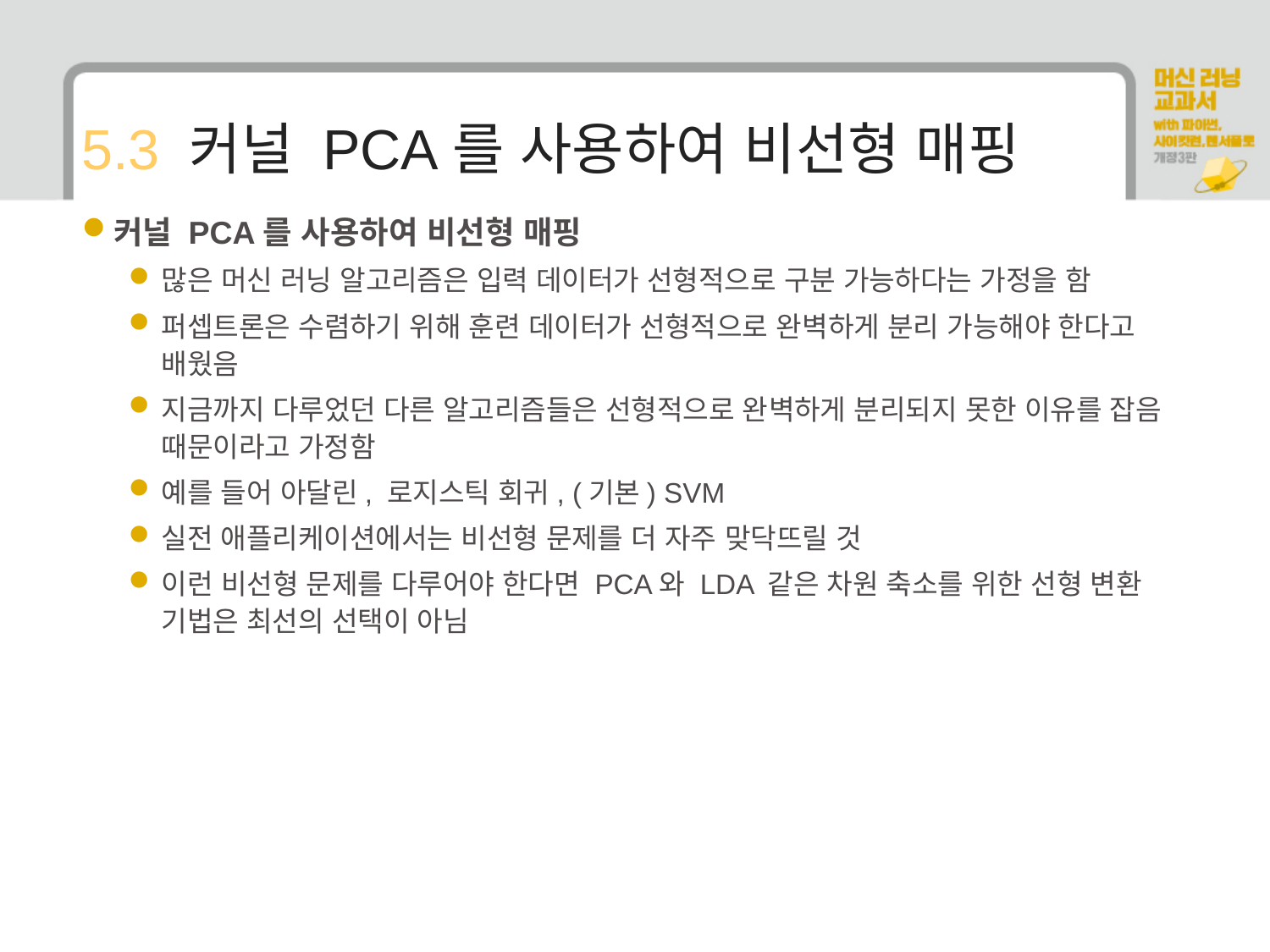

# 5.3 커널 PCA를 사용하여 비선형 매핑
커널 PCA를 사용하여 비선형 매핑
많은 머신 러닝 알고리즘은 입력 데이터가 선형적으로 구분 가능하다는 가정을 함
퍼셉트론은 수렴하기 위해 훈련 데이터가 선형적으로 완벽하게 분리 가능해야 한다고 배웠음
지금까지 다루었던 다른 알고리즘들은 선형적으로 완벽하게 분리되지 못한 이유를 잡음 때문이라고 가정함
예를 들어 아달린, 로지스틱 회귀, (기본) SVM
실전 애플리케이션에서는 비선형 문제를 더 자주 맞닥뜨릴 것
이런 비선형 문제를 다루어야 한다면 PCA와 LDA 같은 차원 축소를 위한 선형 변환 기법은 최선의 선택이 아님